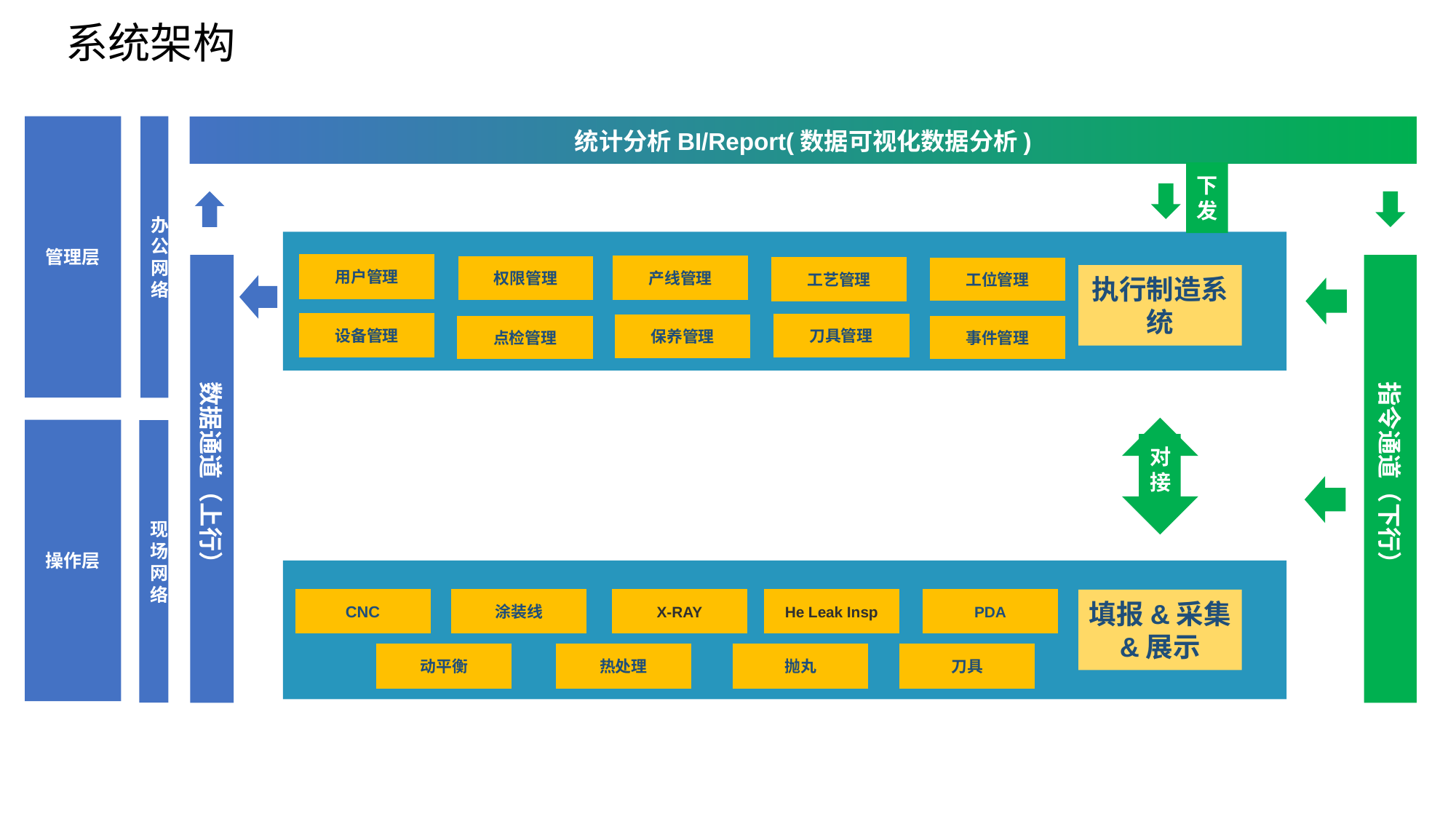

系统架构
管理层
办公网络
统计分析BI/Report(数据可视化数据分析)
下发

对接

数据通道（上行）
用户管理
指令通道（下行）
产线管理
权限管理
工艺管理
执行制造系统

设备管理
刀具管理
保养管理
点检管理
操作层
现场网络

CNC
涂装线
X-RAY
He Leak Insp
填报&采集&展示
工位管理
事件管理
PDA
刀具
抛丸
热处理
动平衡